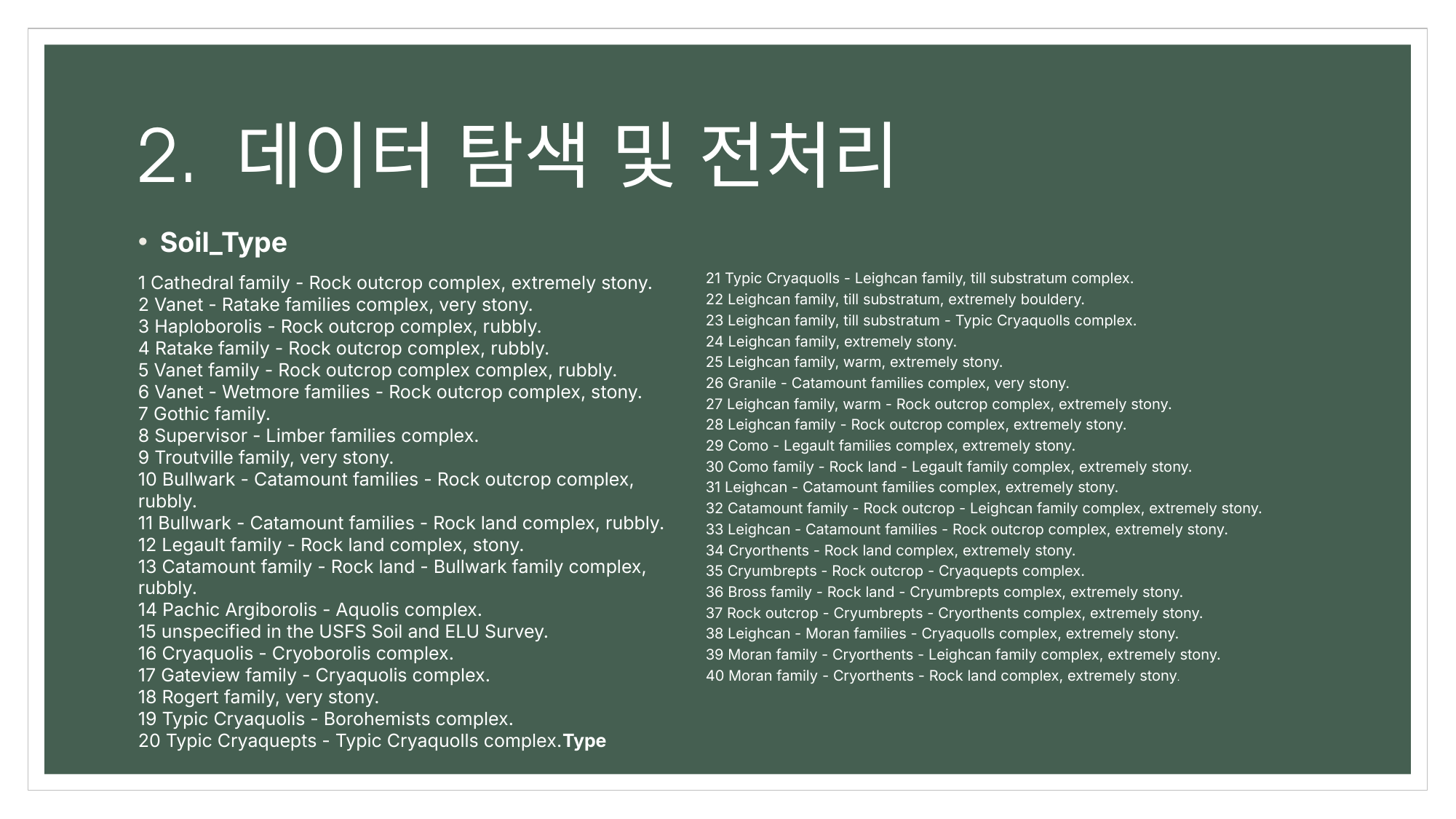

# 2. 데이터 탐색 및 전처리
Soil_Type
1 Cathedral family - Rock outcrop complex, extremely stony.
2 Vanet - Ratake families complex, very stony.
3 Haploborolis - Rock outcrop complex, rubbly.
4 Ratake family - Rock outcrop complex, rubbly.
5 Vanet family - Rock outcrop complex complex, rubbly.
6 Vanet - Wetmore families - Rock outcrop complex, stony.
7 Gothic family.
8 Supervisor - Limber families complex.
9 Troutville family, very stony.
10 Bullwark - Catamount families - Rock outcrop complex, rubbly.
11 Bullwark - Catamount families - Rock land complex, rubbly.
12 Legault family - Rock land complex, stony.
13 Catamount family - Rock land - Bullwark family complex, rubbly.
14 Pachic Argiborolis - Aquolis complex.
15 unspecified in the USFS Soil and ELU Survey.
16 Cryaquolis - Cryoborolis complex.
17 Gateview family - Cryaquolis complex.
18 Rogert family, very stony.
19 Typic Cryaquolis - Borohemists complex.
20 Typic Cryaquepts - Typic Cryaquolls complex.Type

21 Typic Cryaquolls - Leighcan family, till substratum complex.
22 Leighcan family, till substratum, extremely bouldery.
23 Leighcan family, till substratum - Typic Cryaquolls complex.
24 Leighcan family, extremely stony.
25 Leighcan family, warm, extremely stony.
26 Granile - Catamount families complex, very stony.
27 Leighcan family, warm - Rock outcrop complex, extremely stony.
28 Leighcan family - Rock outcrop complex, extremely stony.
29 Como - Legault families complex, extremely stony.
30 Como family - Rock land - Legault family complex, extremely stony.
31 Leighcan - Catamount families complex, extremely stony.
32 Catamount family - Rock outcrop - Leighcan family complex, extremely stony.
33 Leighcan - Catamount families - Rock outcrop complex, extremely stony.
34 Cryorthents - Rock land complex, extremely stony.
35 Cryumbrepts - Rock outcrop - Cryaquepts complex.
36 Bross family - Rock land - Cryumbrepts complex, extremely stony.
37 Rock outcrop - Cryumbrepts - Cryorthents complex, extremely stony.
38 Leighcan - Moran families - Cryaquolls complex, extremely stony.
39 Moran family - Cryorthents - Leighcan family complex, extremely stony.
40 Moran family - Cryorthents - Rock land complex, extremely stony.